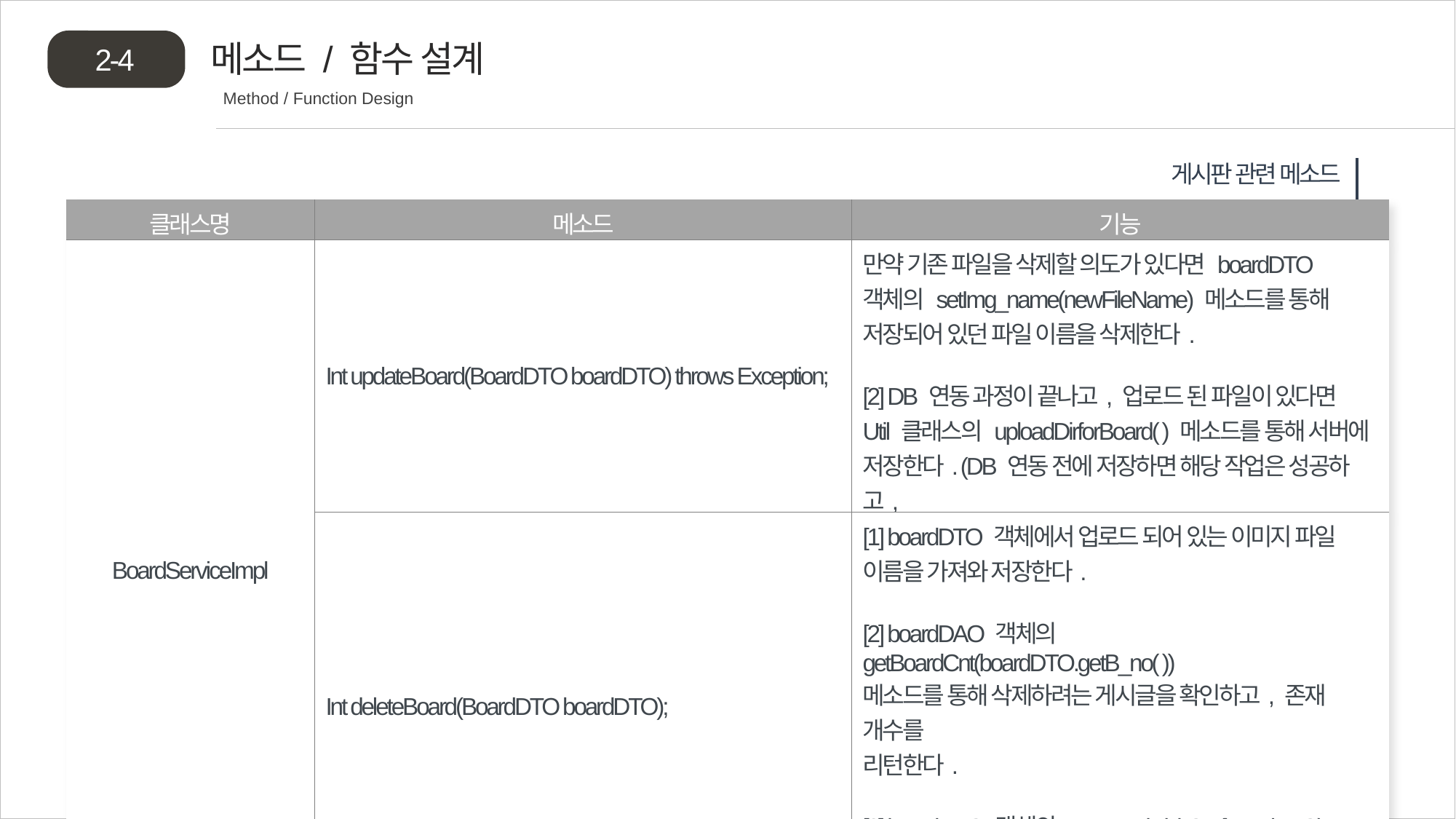

메소드 / 함수 설계
2-4
Method / Function Design
게시판 관련 메소드
| 클래스명 | 메소드 | 기능 |
| --- | --- | --- |
| BoardServiceImpl | Int updateBoard(BoardDTO boardDTO) throws Exception; | 만약 기존 파일을 삭제할 의도가 있다면 boardDTO 객체의 setImg\_name(newFileName) 메소드를 통해 저장되어 있던 파일 이름을 삭제한다. [2] DB 연동 과정이 끝나고, 업로드 된 파일이 있다면 Util 클래스의 uploadDirforBoard( ) 메소드를 통해 서버에 저장한다. (DB 연동 전에 저장하면 해당 작업은 성공하고, DB 연동에 실패했을 때, 파일이 복구되지 않는다.) |
|  | Int deleteBoard(BoardDTO boardDTO); | [1] boardDTO 객체에서 업로드 되어 있는 이미지 파일 이름을 가져와 저장한다. [2] boardDAO 객체의 getBoardCnt(boardDTO.getB\_no( )) 메소드를 통해 삭제하려는 게시글을 확인하고, 존재 개수를 리턴한다. [3] boardDAO 객체의 getBoardNickCnt(boardDTO) 메소드를 통해 삭제할 게시글의 작성자와 삭제를 시도하는 작성자의 일치 여부를 확인 후 존재 개수를 리턴한다. |